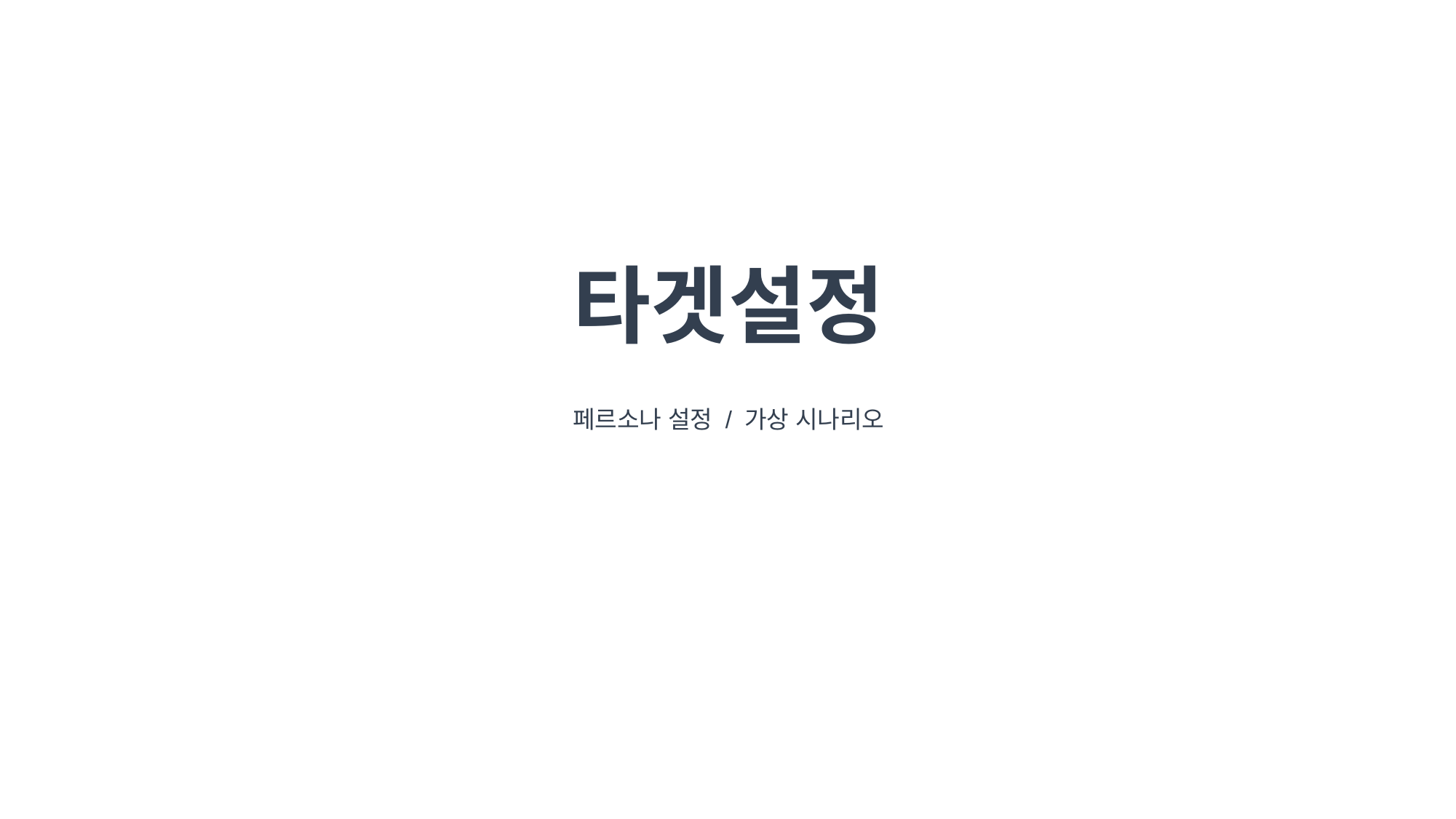

# 타겟설정
페르소나 설정 / 가상 시나리오